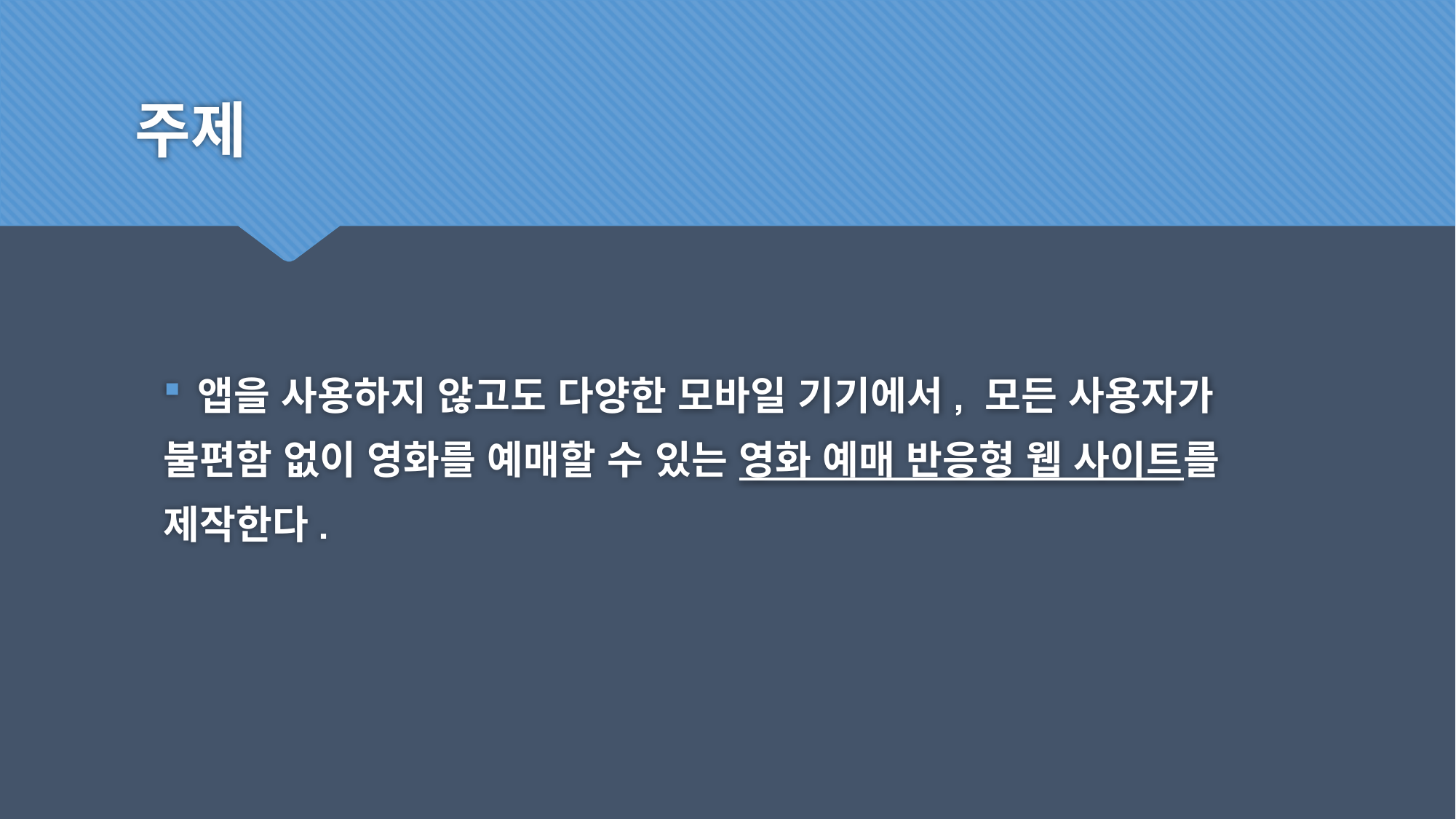

# 주제
앱을 사용하지 않고도 다양한 모바일 기기에서, 모든 사용자가
불편함 없이 영화를 예매할 수 있는 영화 예매 반응형 웹 사이트를
제작한다.